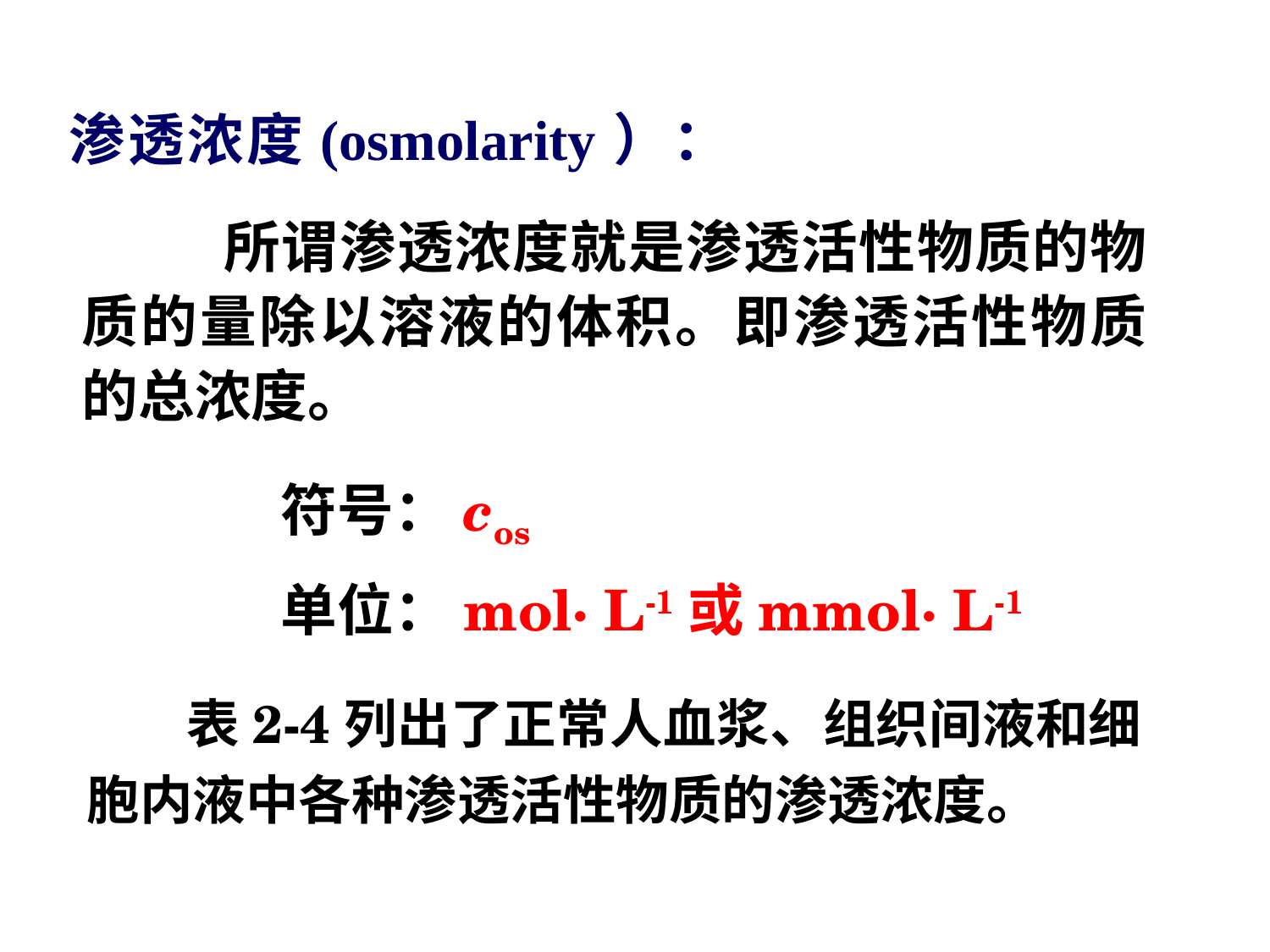

渗透浓度(osmolarity）：
         所谓渗透浓度就是渗透活性物质的物质的量除以溶液的体积。即渗透活性物质的总浓度。
符号：cos
单位：mol· L-1或mmol· L-1
       表2-4列出了正常人血浆、组织间液和细胞内液中各种渗透活性物质的渗透浓度。
55
55